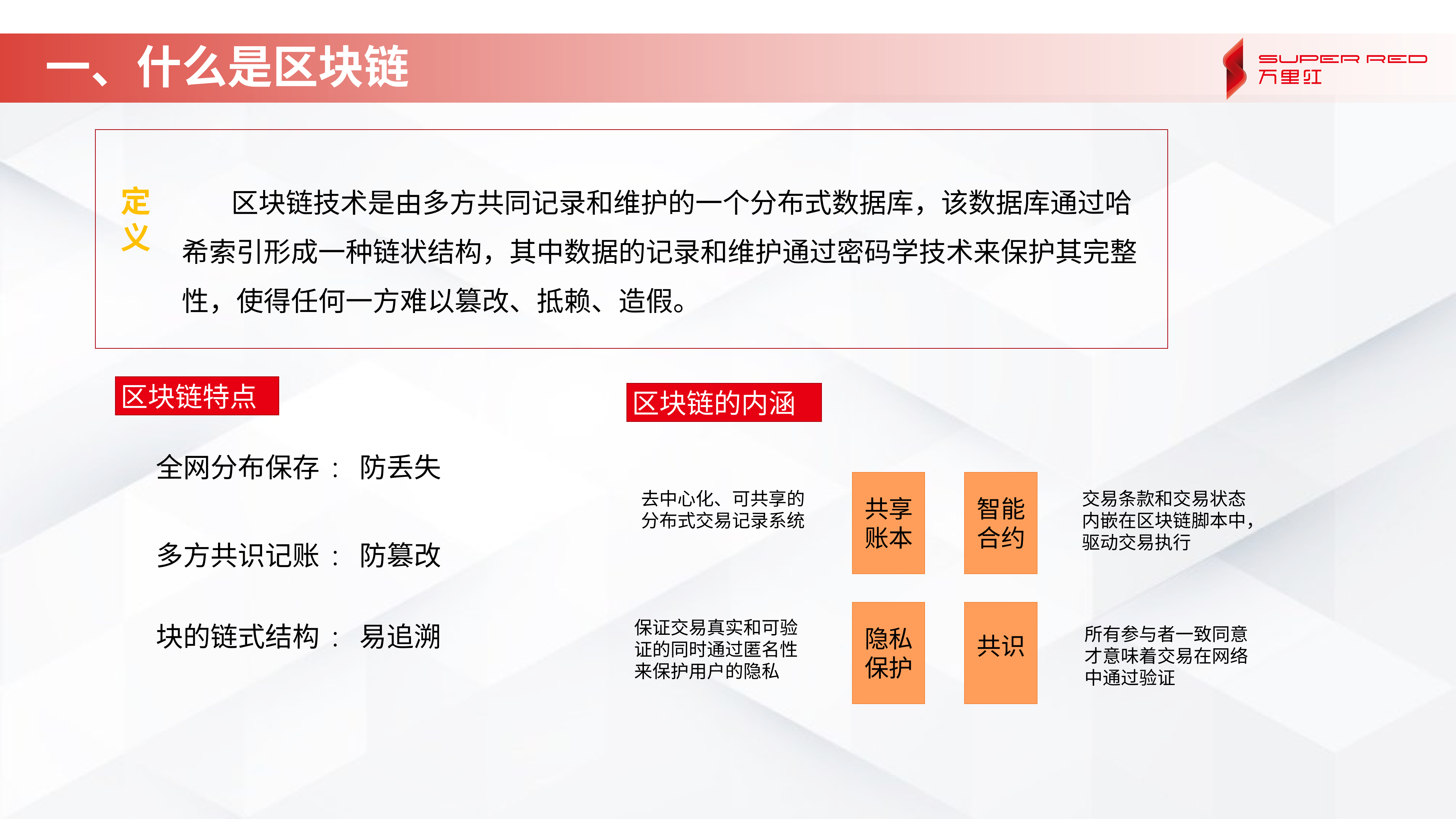

# 一、什么是区块链

       区块链技术是由多方共同记录和维护的一个分布式数据库，该数据库通过哈希索引形成一种链状结构，其中数据的记录和维护通过密码学技术来保护其完整性，使得任何一方难以篡改、抵赖、造假。
定义
区块链特点
区块链的内涵
全网分布保存 :  防丢失

去中心化、可共享的分布式交易记录系统
交易条款和交易状态内嵌在区块链脚本中，驱动交易执行
共享账本
智能合约
多方共识记账 :  防篡改

保证交易真实和可验证的同时通过匿名性来保护用户的隐私
块的链式结构 :  易追溯
所有参与者一致同意才意味着交易在网络中通过验证
隐私保护
共识